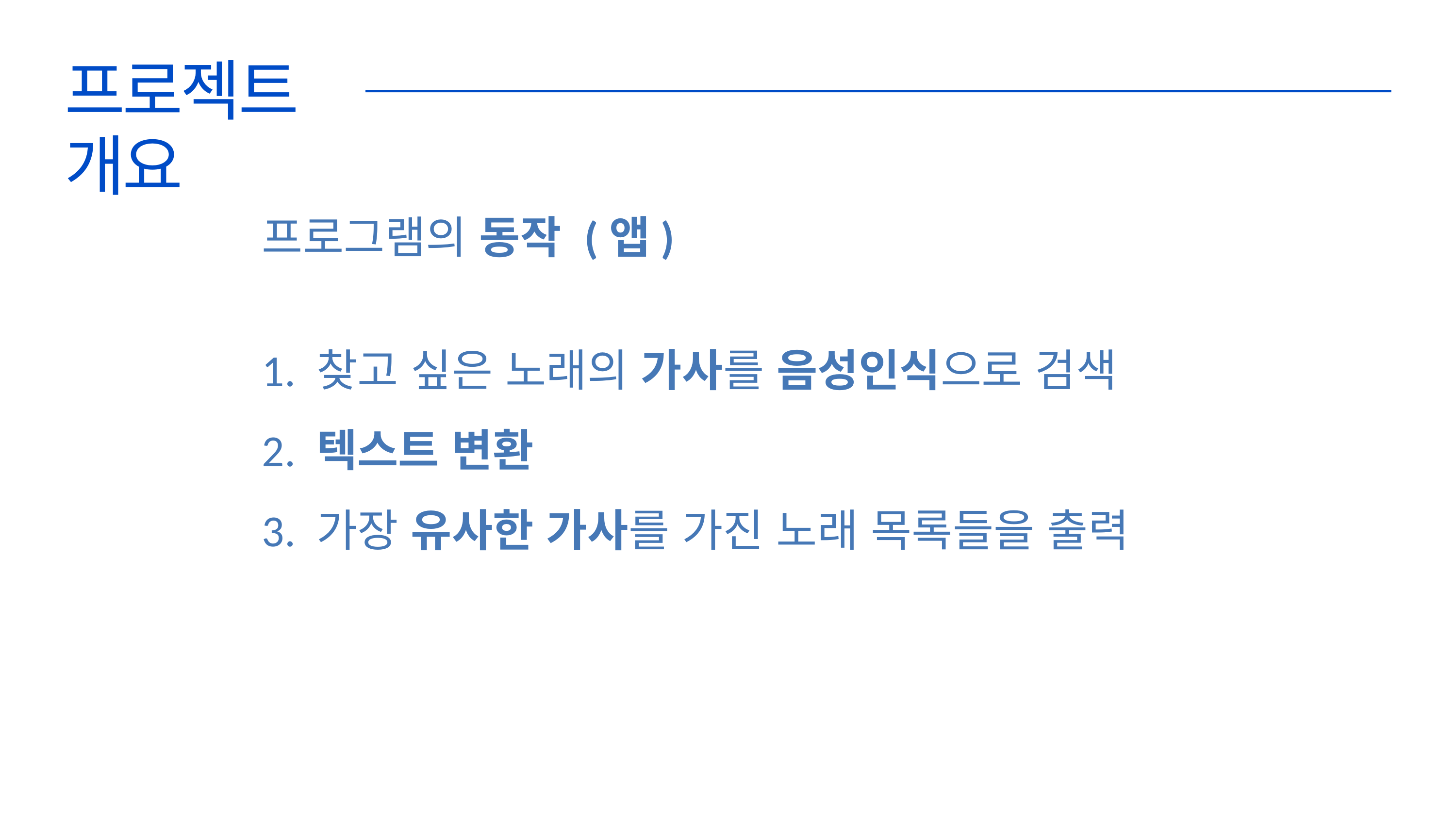

프로젝트
개요

프로그램의 동작 (앱)

1. 찾고 싶은 노래의 가사를 음성인식으로 검색
2. 텍스트 변환
3. 가장 유사한 가사를 가진 노래 목록들을 출력